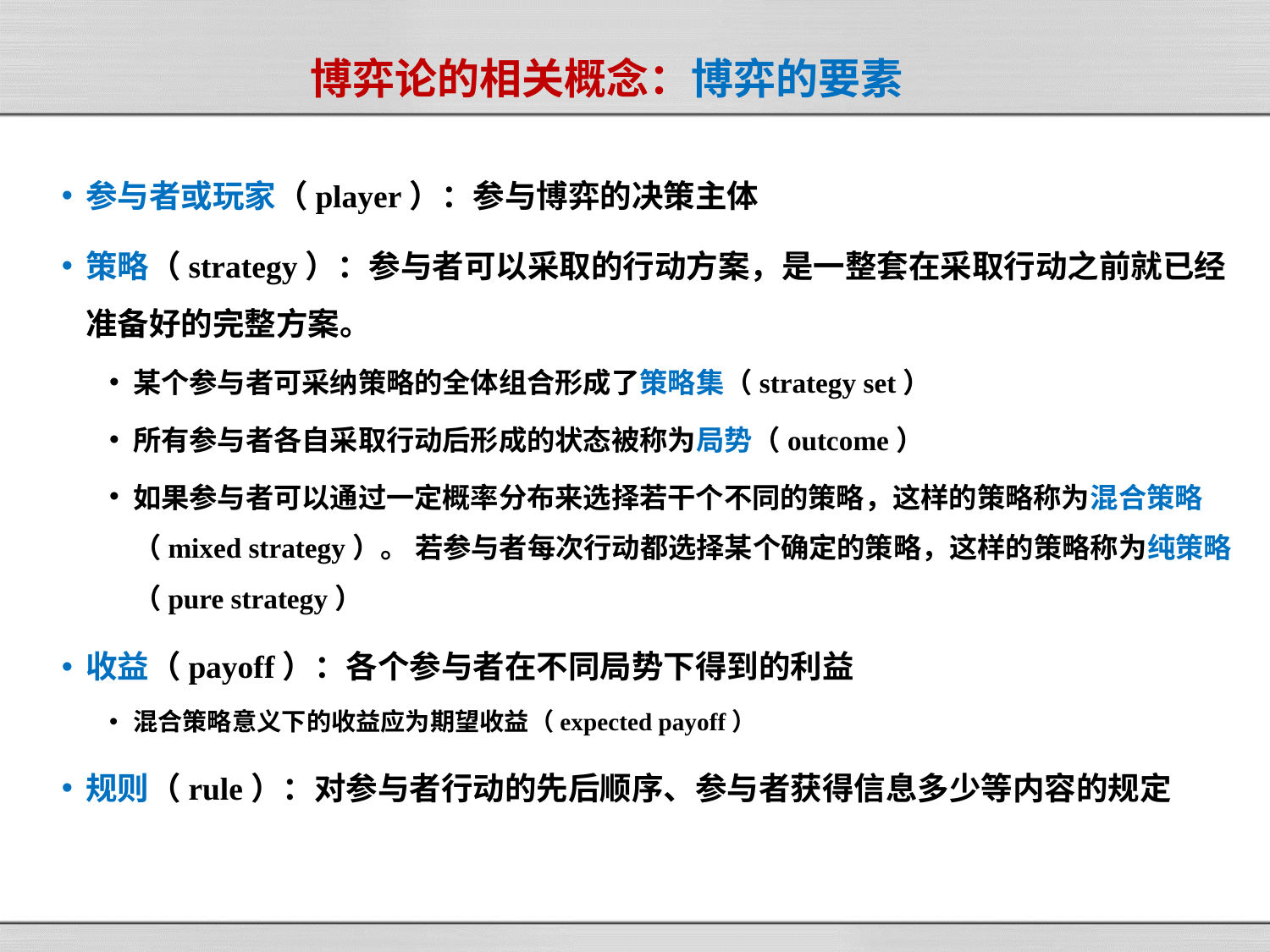

# 博弈论的相关概念：博弈的要素
参与者或玩家（player）：参与博弈的决策主体
策略（strategy）：参与者可以采取的行动方案，是一整套在采取行动之前就已经准备好的完整方案。
某个参与者可采纳策略的全体组合形成了策略集（strategy set）
所有参与者各自采取行动后形成的状态被称为局势（outcome）
如果参与者可以通过一定概率分布来选择若干个不同的策略，这样的策略称为混合策略（mixed strategy）。 若参与者每次行动都选择某个确定的策略，这样的策略称为纯策略（pure strategy）
收益（payoff）：各个参与者在不同局势下得到的利益
混合策略意义下的收益应为期望收益（expected payoff）
规则（rule）：对参与者行动的先后顺序、参与者获得信息多少等内容的规定